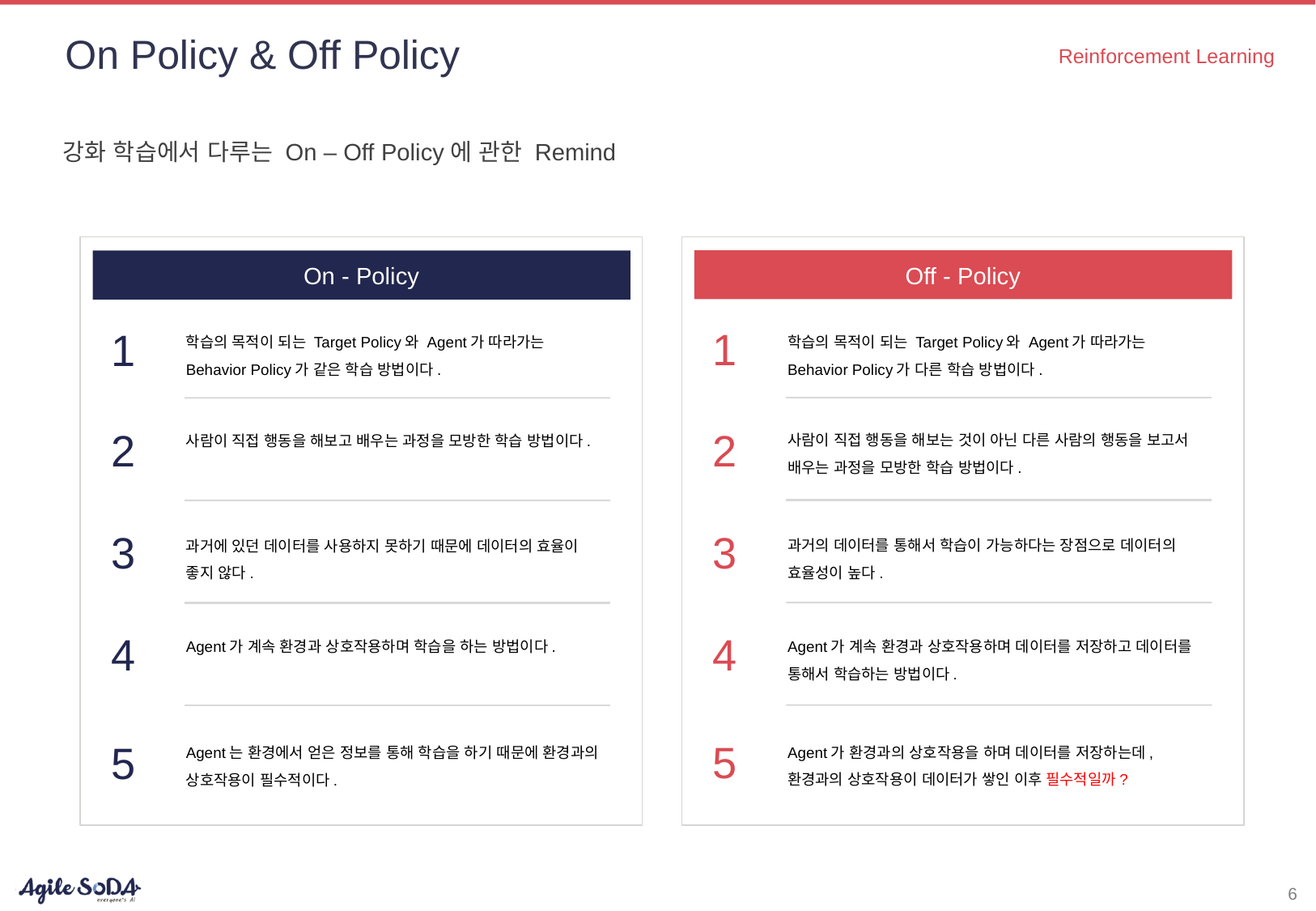

# On Policy & Off Policy
Reinforcement Learning
강화 학습에서 다루는 On – Off Policy에 관한 Remind

Off - Policy
On - Policy
학습의 목적이 되는 Target Policy와 Agent가 따라가는 Behavior Policy가 다른 학습 방법이다.
학습의 목적이 되는 Target Policy와 Agent가 따라가는 Behavior Policy가 같은 학습 방법이다.
1
1
사람이 직접 행동을 해보는 것이 아닌 다른 사람의 행동을 보고서 배우는 과정을 모방한 학습 방법이다.
사람이 직접 행동을 해보고 배우는 과정을 모방한 학습 방법이다.
2
2
과거의 데이터를 통해서 학습이 가능하다는 장점으로 데이터의 효율성이 높다.
과거에 있던 데이터를 사용하지 못하기 때문에 데이터의 효율이 좋지 않다.
3
3
Agent가 계속 환경과 상호작용하며 데이터를 저장하고 데이터를 통해서 학습하는 방법이다.
Agent가 계속 환경과 상호작용하며 학습을 하는 방법이다.
4
4
Agent가 환경과의 상호작용을 하며 데이터를 저장하는데, 환경과의 상호작용이 데이터가 쌓인 이후 필수적일까?
Agent는 환경에서 얻은 정보를 통해 학습을 하기 때문에 환경과의 상호작용이 필수적이다.
5
5